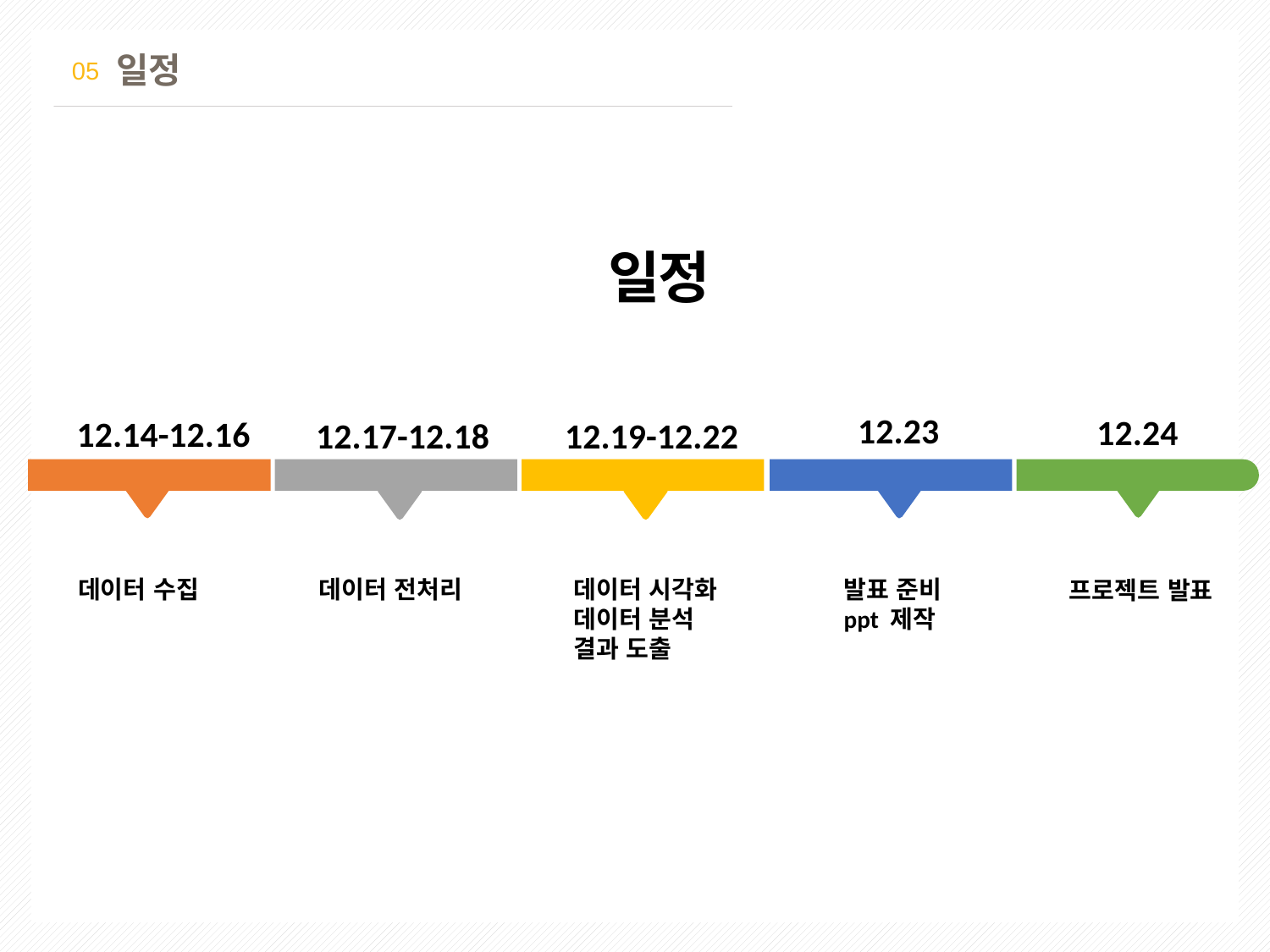

일정
05
일정
12.23
12.24
12.14-12.16
12.17-12.18
12.19-12.22

데이터 전처리
데이터 시각화
데이터 분석
결과 도출
발표 준비
ppt 제작
데이터 수집
프로젝트 발표